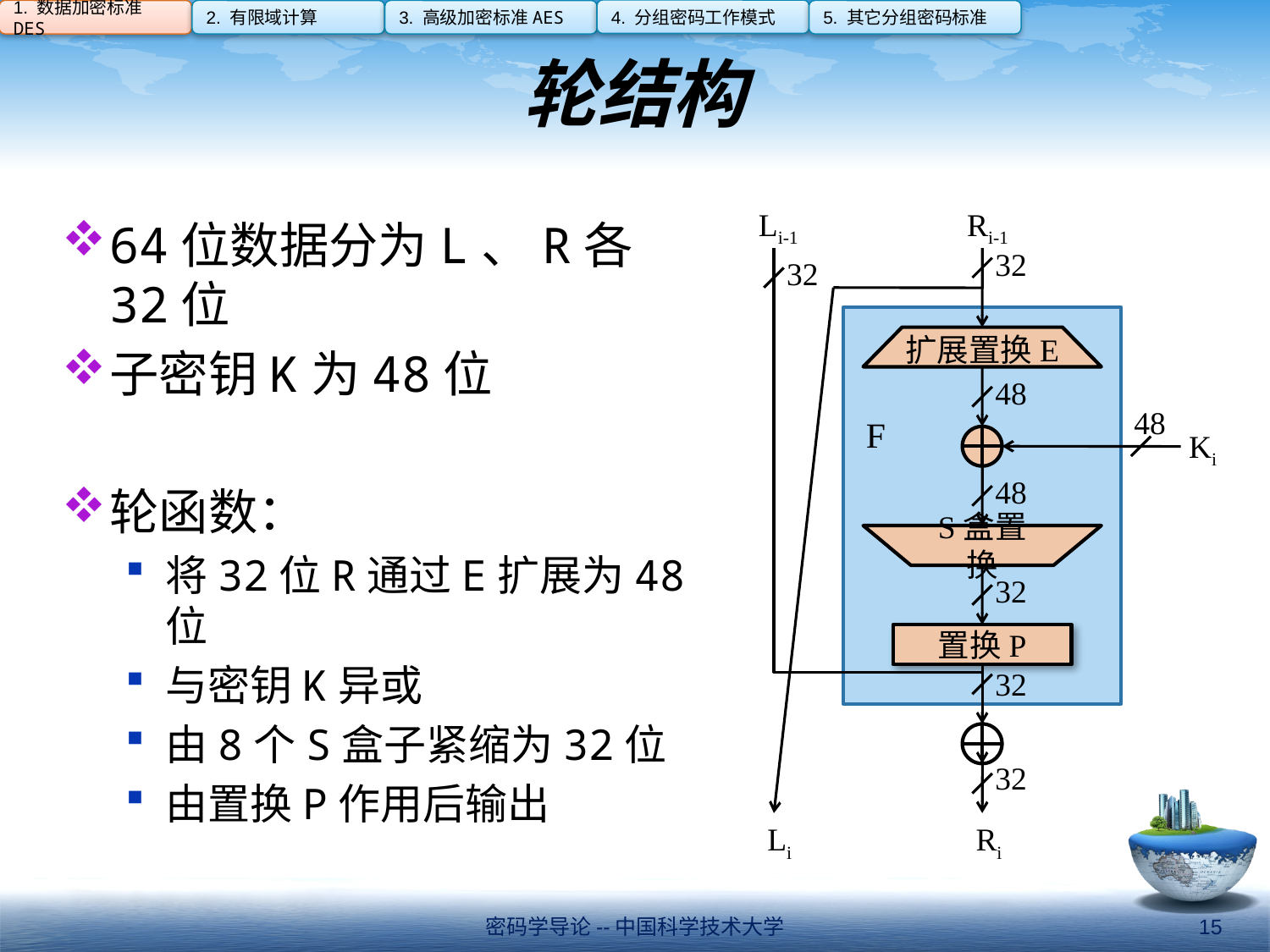

4. 分组密码工作模式
1. 数据加密标准DES
2. 有限域计算
3. 高级加密标准AES
5. 其它分组密码标准
# 轮结构
Li-1
Ri-1
32
32

扩展置换E
48
48
F
Ki

48
S盒置换
32
置换P
32

32
Li
Ri
64位数据分为L、R各32位
子密钥K为48位

轮函数：
将32位R通过E扩展为48位
与密钥K异或
由8个S盒子紧缩为32位
由置换P作用后输出

密码学导论--中国科学技术大学
15